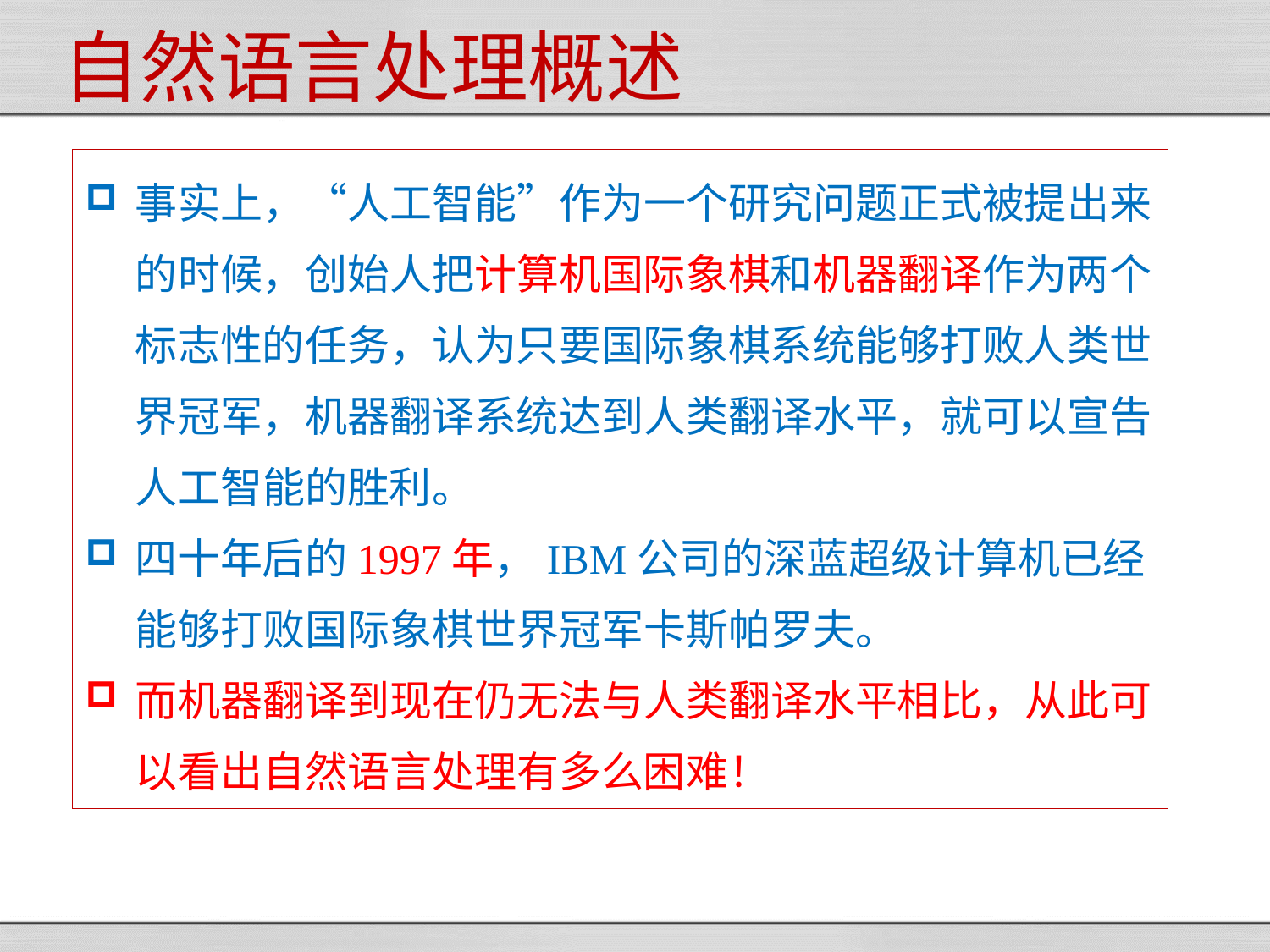

自然语言处理概述
事实上，“人工智能”作为一个研究问题正式被提出来的时候，创始人把计算机国际象棋和机器翻译作为两个标志性的任务，认为只要国际象棋系统能够打败人类世界冠军，机器翻译系统达到人类翻译水平，就可以宣告人工智能的胜利。
四十年后的1997年，IBM公司的深蓝超级计算机已经能够打败国际象棋世界冠军卡斯帕罗夫。
而机器翻译到现在仍无法与人类翻译水平相比，从此可以看出自然语言处理有多么困难！